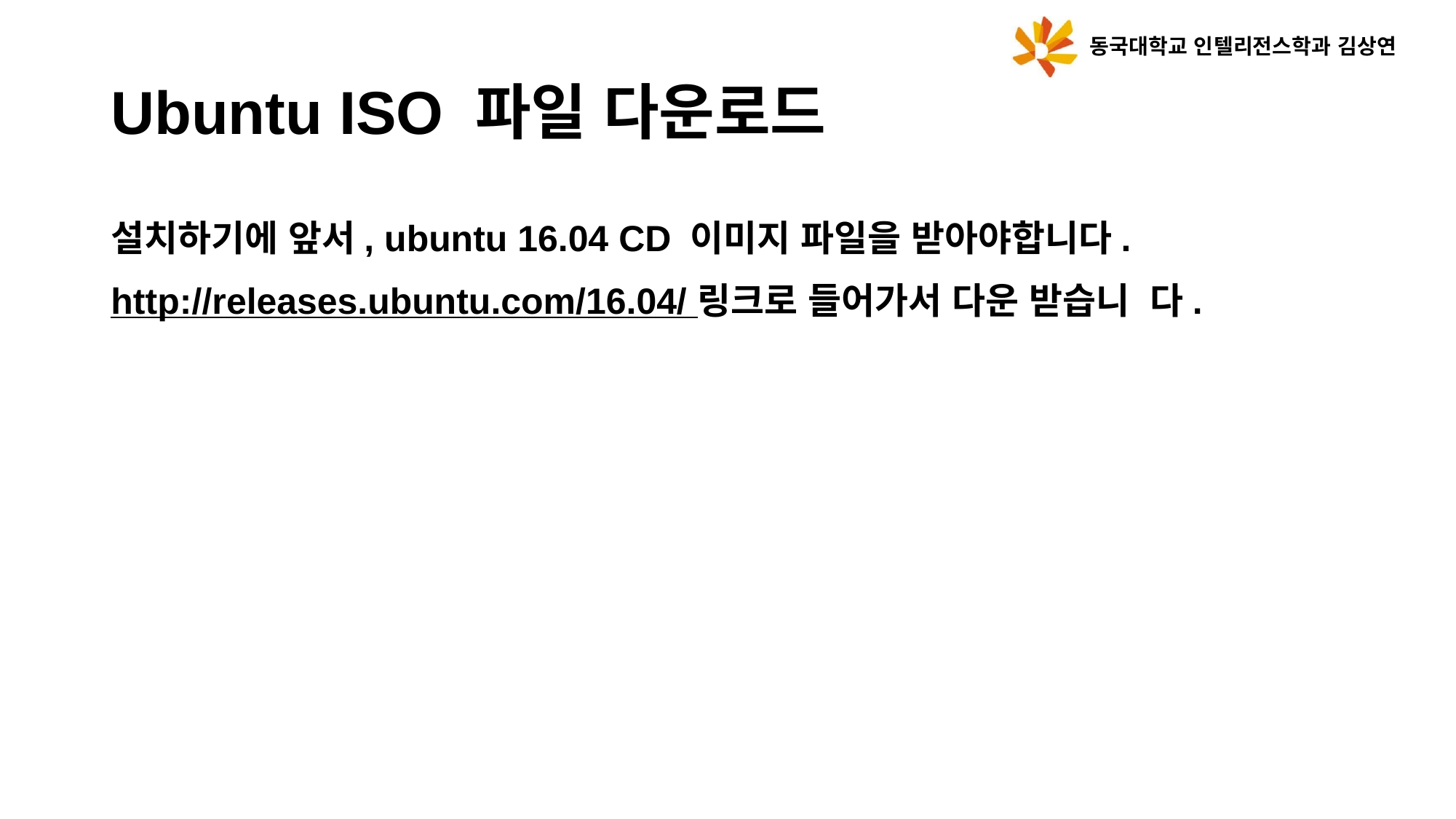

동국대학교 인텔리전스학과 김상연
# Ubuntu ISO 파일 다운로드
설치하기에 앞서, ubuntu 16.04 CD 이미지 파일을 받아야합니다.
http://releases.ubuntu.com/16.04/ 링크로 들어가서 다운 받습니  다.